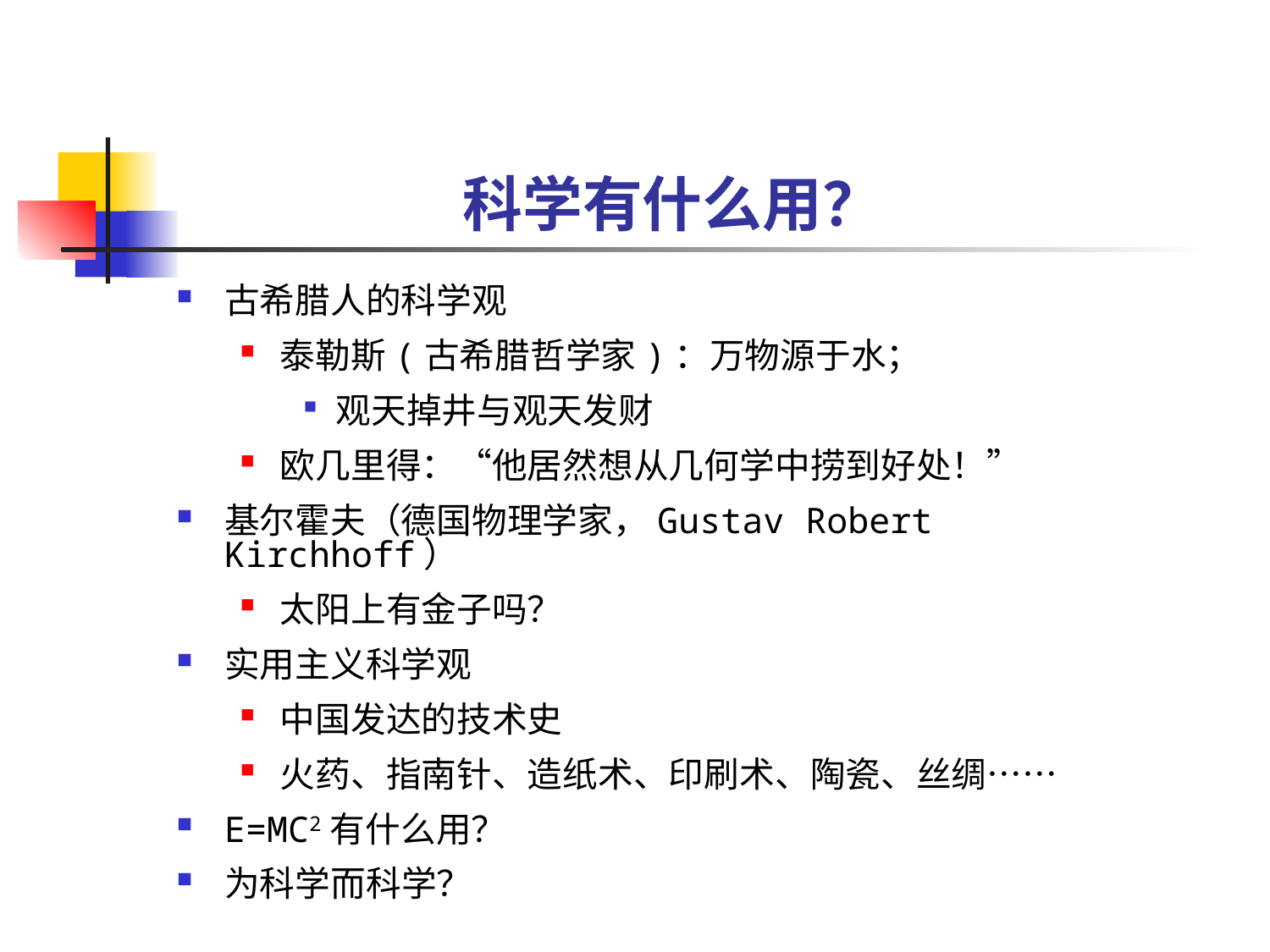

# 科学有什么用？
古希腊人的科学观
泰勒斯(古希腊哲学家)：万物源于水；
观天掉井与观天发财
欧几里得：“他居然想从几何学中捞到好处！”
基尔霍夫（德国物理学家，Gustav Robert Kirchhoff）
太阳上有金子吗？
实用主义科学观
中国发达的技术史
火药、指南针、造纸术、印刷术、陶瓷、丝绸……
E=MC2有什么用？
为科学而科学？